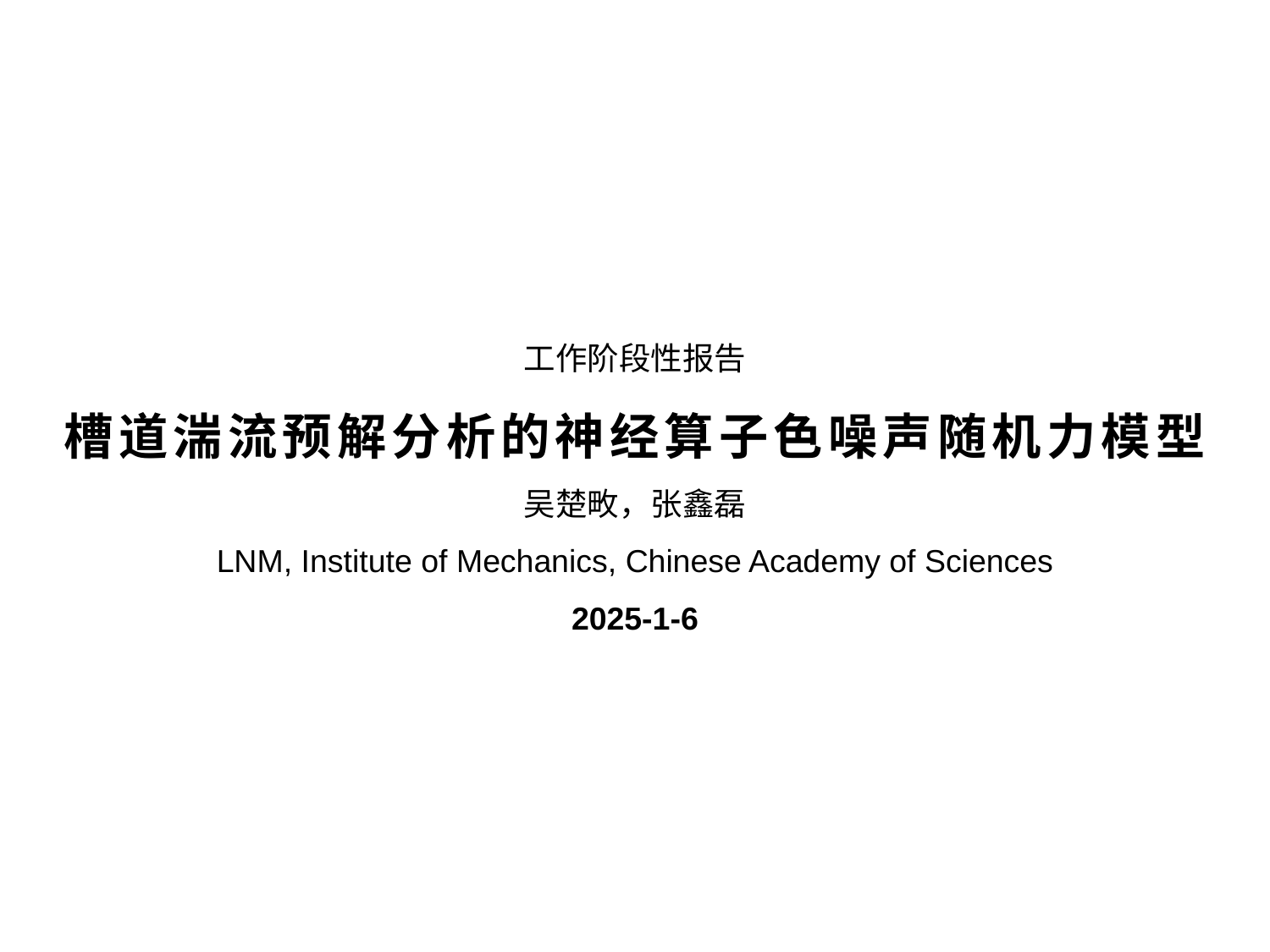

工作阶段性报告
槽道湍流预解分析的神经算子色噪声随机力模型
吴楚畋，张鑫磊
LNM, Institute of Mechanics, Chinese Academy of Sciences
2025-1-6